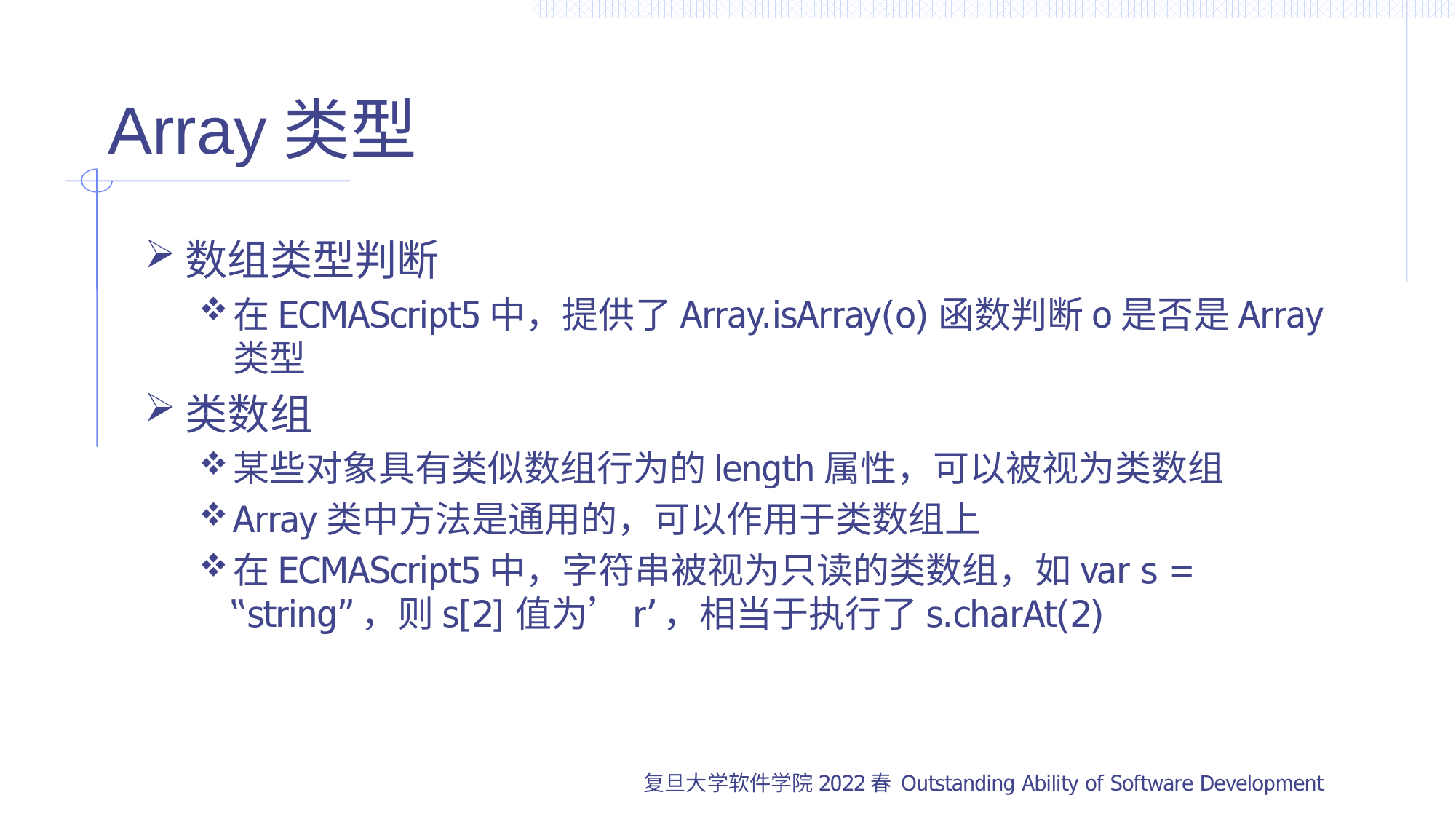

# Array类型
数组类型判断
在ECMAScript5中，提供了Array.isArray(o)函数判断o是否是Array类型
类数组
某些对象具有类似数组行为的length属性，可以被视为类数组
Array类中方法是通用的，可以作用于类数组上
在ECMAScript5中，字符串被视为只读的类数组，如var s = “string”，则s[2]值为’r’，相当于执行了s.charAt(2)